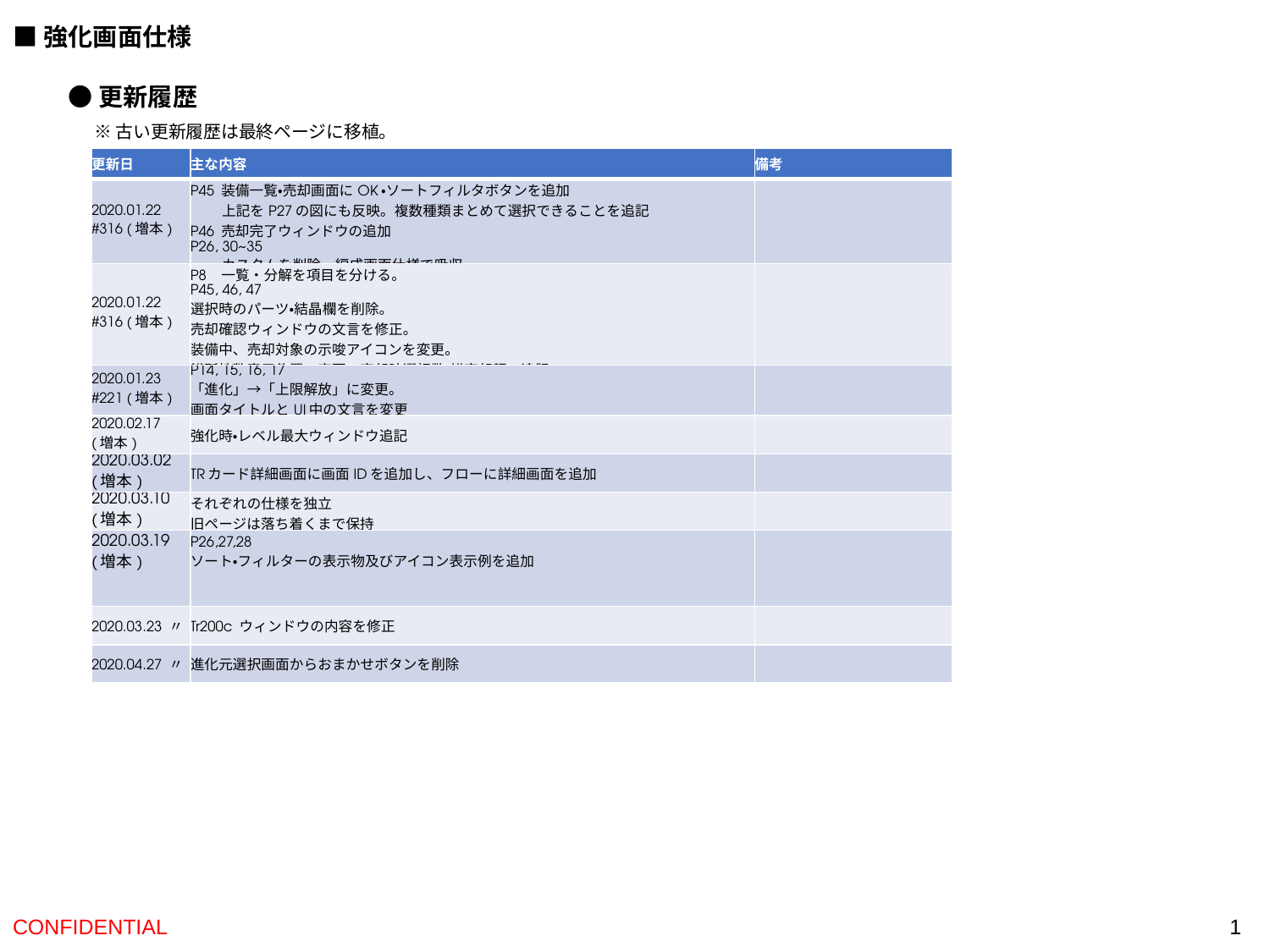

■強化画面仕様
●更新履歴
※古い更新履歴は最終ページに移植。
| 更新日 | 主な内容 | 備考 |
| --- | --- | --- |
| 2020.01.22 #316 (増本) | P45 装備一覧・売却画面にOK・ソートフィルタボタンを追加  　　 上記をP27の図にも反映。複数種類まとめて選択できることを追記 P46 売却完了ウィンドウの追加 P26, 30~35 　　 カスタムを削除。編成画面仕様で吸収。 |  |
| 2020.01.22 #316 (増本) | P8   一覧・分解を項目を分ける。 P45, 46, 47 選択時のパーツ・結晶欄を削除。 売却確認ウィンドウの文言を修正。 装備中、売却対象の示唆アイコンを変更。 総所持数表示位置の変更、売却時選択数・総売却額の追記 |  |
| 2020.01.23 #221 (増本) | P14, 15, 16, 17 「進化」→「上限解放」に変更。 画面タイトルとUI中の文言を変更 |  |
| 2020.02.17 (増本) | 強化時・レベル最大ウィンドウ追記 |  |
| 2020.03.02 (増本) | TRカード詳細画面に画面IDを追加し、フローに詳細画面を追加 |  |
| 2020.03.10 (増本) | それぞれの仕様を独立 旧ページは落ち着くまで保持 |  |
| 2020.03.19 (増本) | P26,27,28 ソート・フィルターの表示物及びアイコン表示例を追加 |  |
| 2020.03.23 〃 | Tr200c ウィンドウの内容を修正 |  |
| 2020.04.27 〃 | 進化元選択画面からおまかせボタンを削除 |  |
1
CONFIDENTIAL